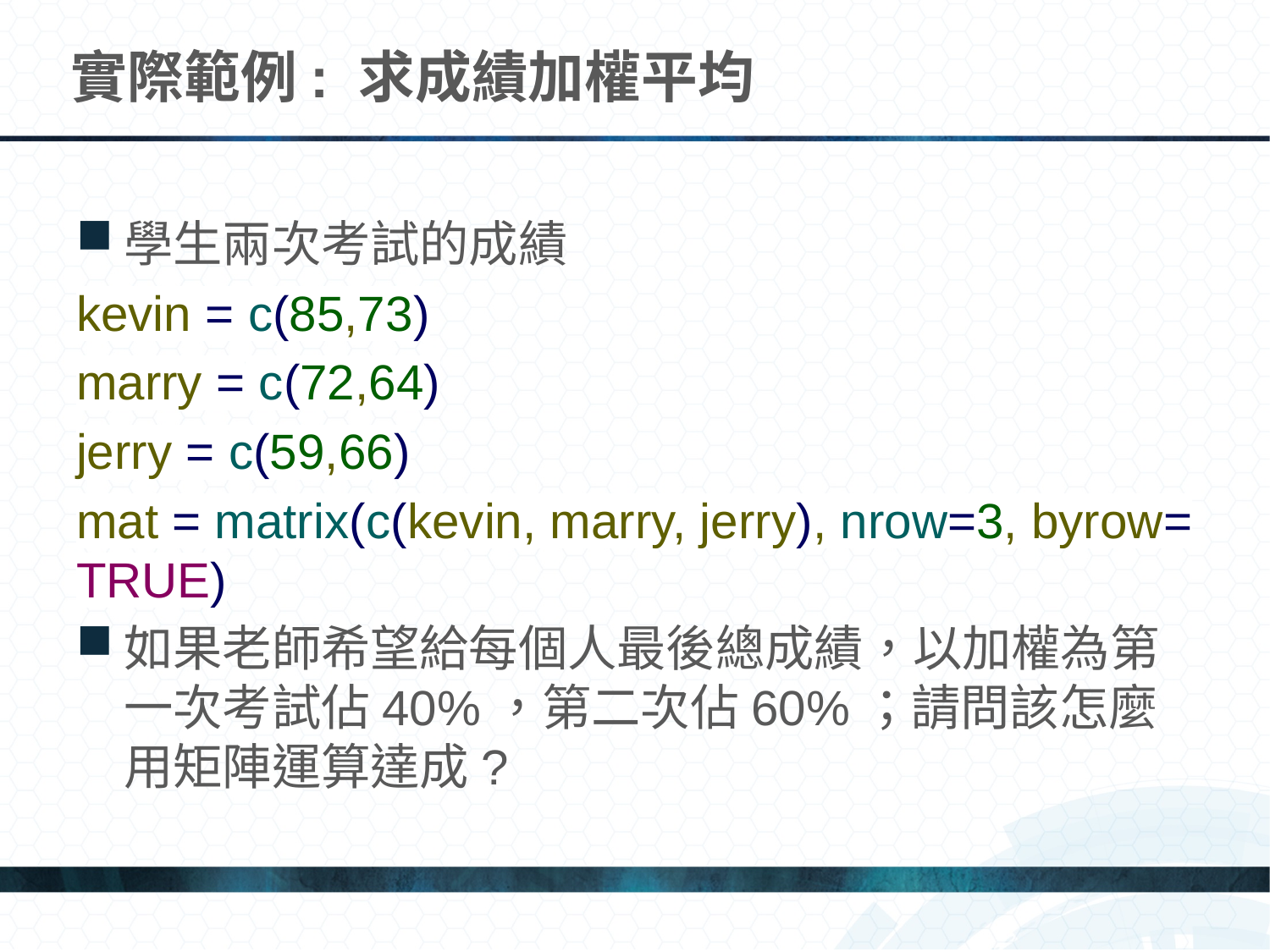

# 實際範例: 求成績加權平均
學生兩次考試的成績
kevin = c(85,73)
marry = c(72,64)
jerry = c(59,66)
mat = matrix(c(kevin, marry, jerry), nrow=3, byrow= TRUE)
如果老師希望給每個人最後總成績，以加權為第一次考試佔40%，第二次佔60%；請問該怎麼用矩陣運算達成?